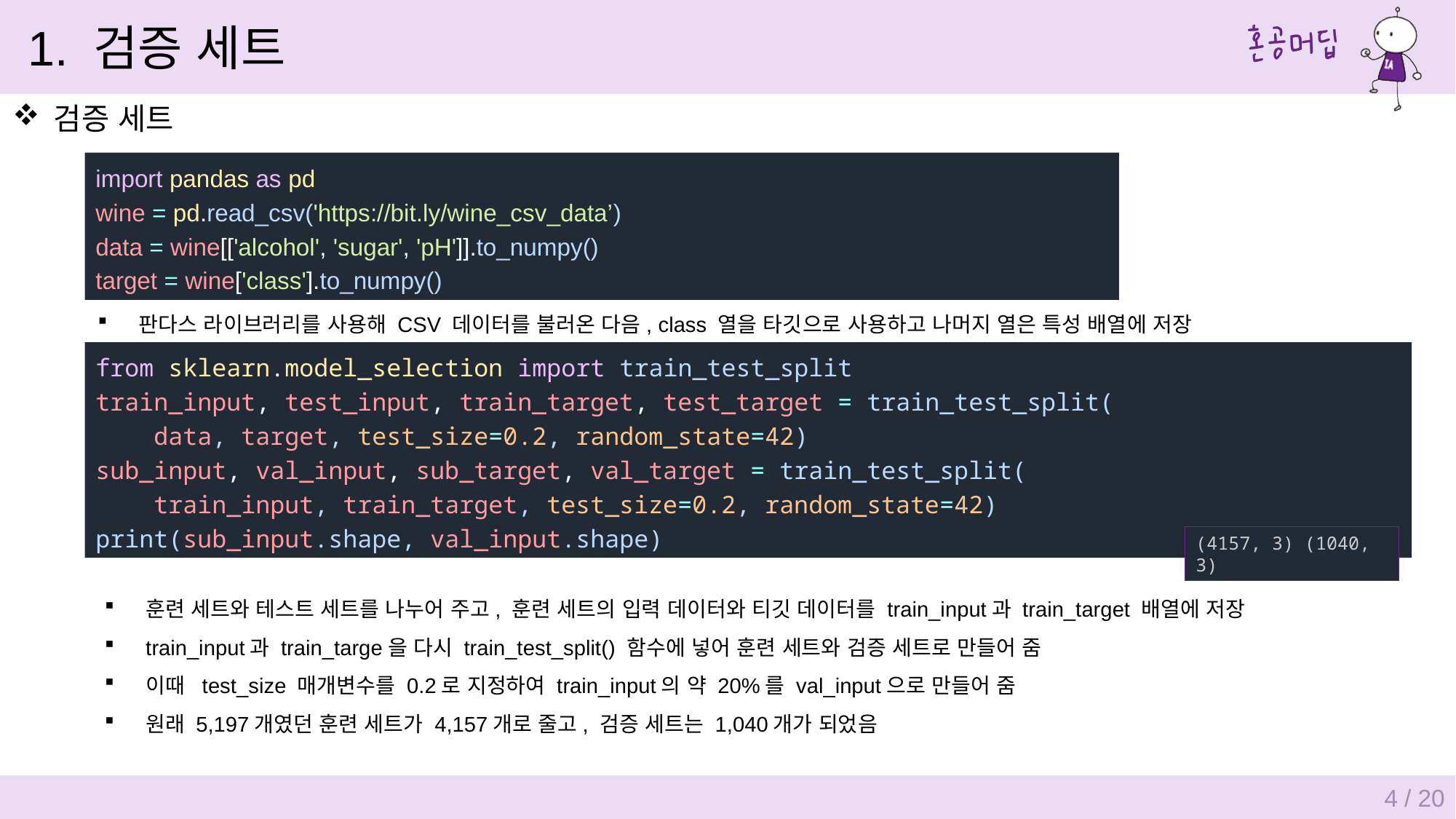

1. 검증 세트
검증 세트
import pandas as pd
wine = pd.read_csv('https://bit.ly/wine_csv_data’)
data = wine[['alcohol', 'sugar', 'pH']].to_numpy()
target = wine['class'].to_numpy()
판다스 라이브러리를 사용해 CSV 데이터를 불러온 다음, class 열을 타깃으로 사용하고 나머지 열은 특성 배열에 저장
from sklearn.model_selection import train_test_split
train_input, test_input, train_target, test_target = train_test_split(
    data, target, test_size=0.2, random_state=42)
sub_input, val_input, sub_target, val_target = train_test_split(
    train_input, train_target, test_size=0.2, random_state=42)
print(sub_input.shape, val_input.shape)
(4157, 3) (1040, 3)
훈련 세트와 테스트 세트를 나누어 주고, 훈련 세트의 입력 데이터와 티깃 데이터를 train_input과 train_target 배열에 저장
train_input과 train_targe을 다시 train_test_split() 함수에 넣어 훈련 세트와 검증 세트로 만들어 줌
이때  test_size 매개변수를 0.2로 지정하여 train_input의 약 20%를 val_input으로 만들어 줌
원래 5,197개였던 훈련 세트가 4,157개로 줄고, 검증 세트는 1,040개가 되었음
4 / 20